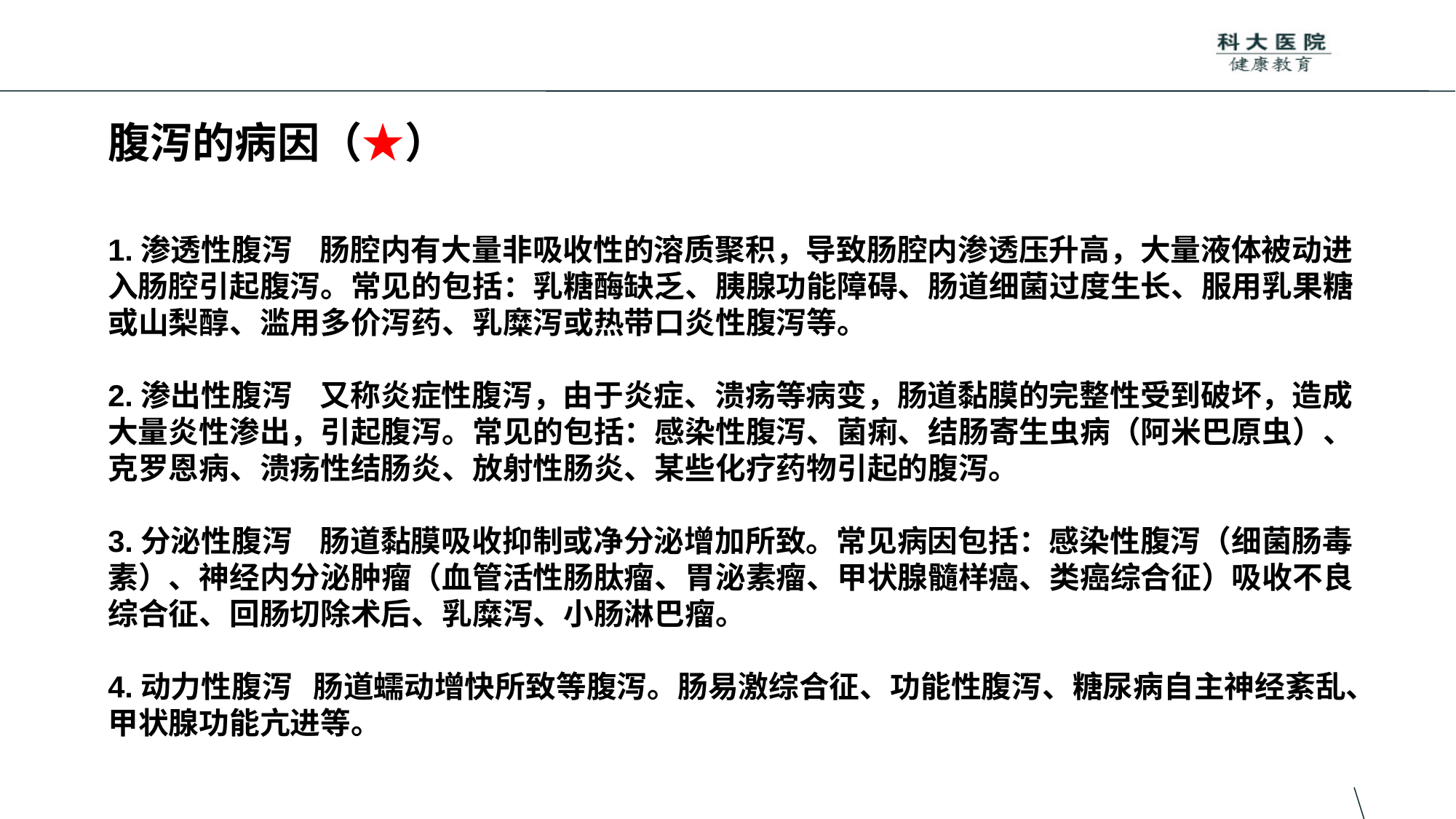

# 腹泻的病因（★）
1.渗透性腹泻    肠腔内有大量非吸收性的溶质聚积，导致肠腔内渗透压升高，大量液体被动进入肠腔引起腹泻。常见的包括：乳糖酶缺乏、胰腺功能障碍、肠道细菌过度生长、服用乳果糖或山梨醇、滥用多价泻药、乳糜泻或热带口炎性腹泻等。

2.渗出性腹泻    又称炎症性腹泻，由于炎症、溃疡等病变，肠道黏膜的完整性受到破坏，造成大量炎性渗出，引起腹泻。常见的包括：感染性腹泻、菌痢、结肠寄生虫病（阿米巴原虫）、克罗恩病、溃疡性结肠炎、放射性肠炎、某些化疗药物引起的腹泻。

3.分泌性腹泻    肠道黏膜吸收抑制或净分泌增加所致。常见病因包括：感染性腹泻（细菌肠毒素）、神经内分泌肿瘤（血管活性肠肽瘤、胃泌素瘤、甲状腺髓样癌、类癌综合征）吸收不良综合征、回肠切除术后、乳糜泻、小肠淋巴瘤。

4.动力性腹泻   肠道蠕动增快所致等腹泻。肠易激综合征、功能性腹泻、糖尿病自主神经紊乱、甲状腺功能亢进等。